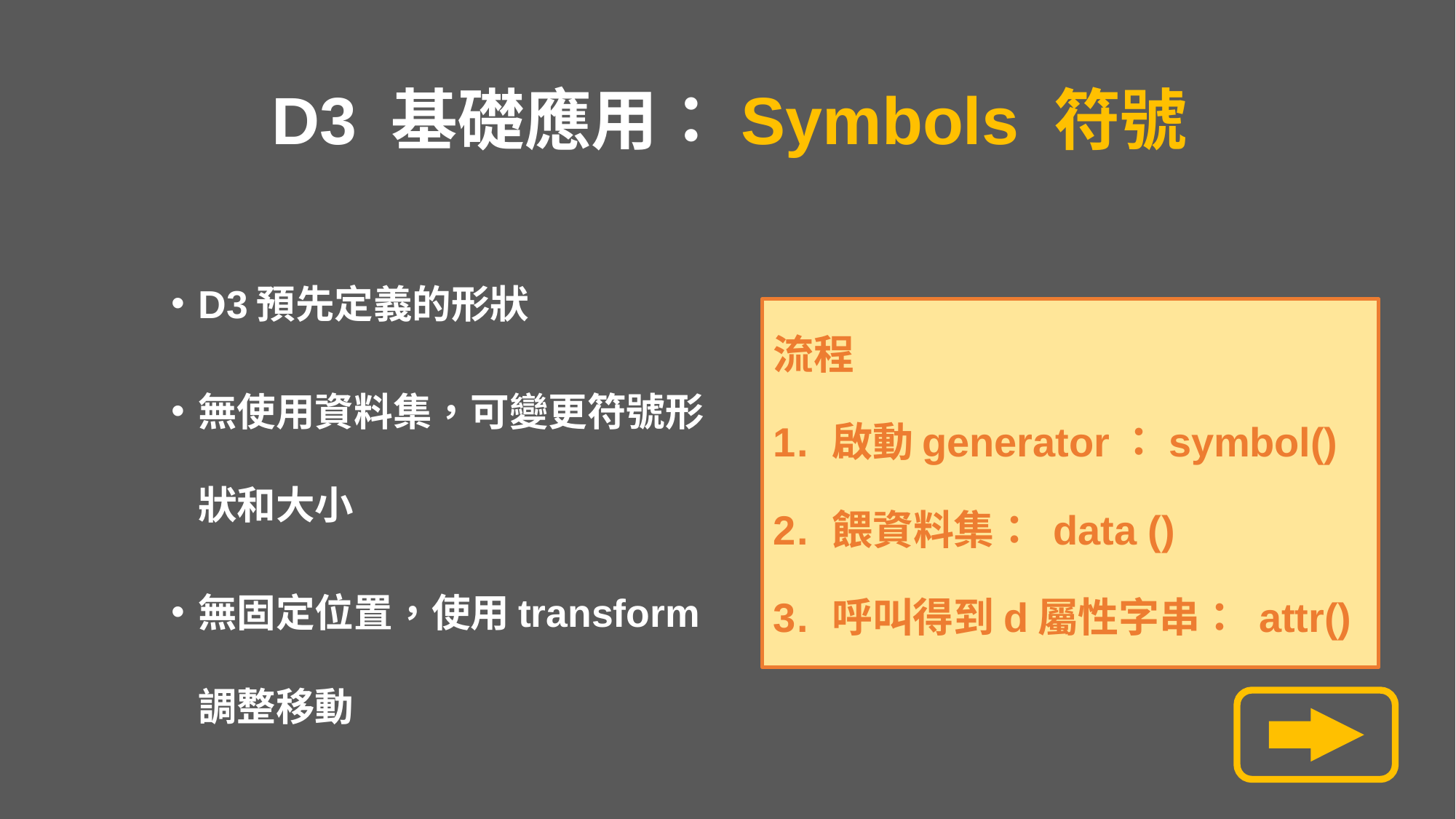

# D3 基礎應用：Symbols 符號
D3預先定義的形狀
無使用資料集，可變更符號形狀和大小
無固定位置，使用transform 調整移動
流程
啟動generator：symbol()
餵資料集： data ()
呼叫得到d屬性字串： attr()